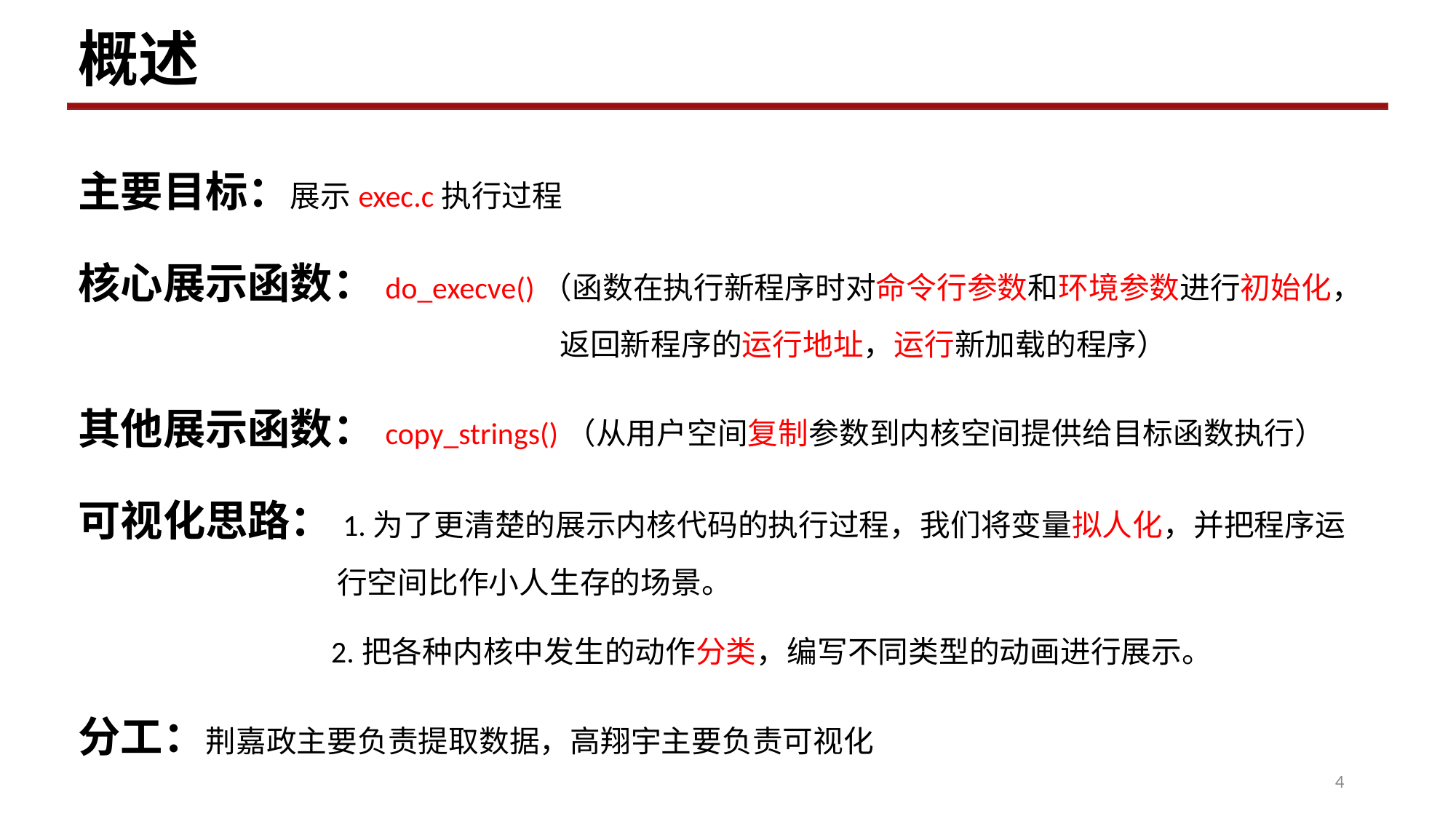

概述

主要目标：展示exec.c执行过程
核心展示函数：do_execve()（函数在执行新程序时对命令行参数和环境参数进行初始化， 返                                                                  返回新程序的运行地址，运行新加载的程序）
其他展示函数：copy_strings()（从用户空间复制参数到内核空间提供给目标函数执行）
可视化思路：1.为了更清楚的展示内核代码的执行过程，我们将变量拟人化，并把程序运 		      行空间比作小人生存的场景。
		     2.把各种内核中发生的动作分类，编写不同类型的动画进行展示。
分工：荆嘉政主要负责提取数据，高翔宇主要负责可视化
4